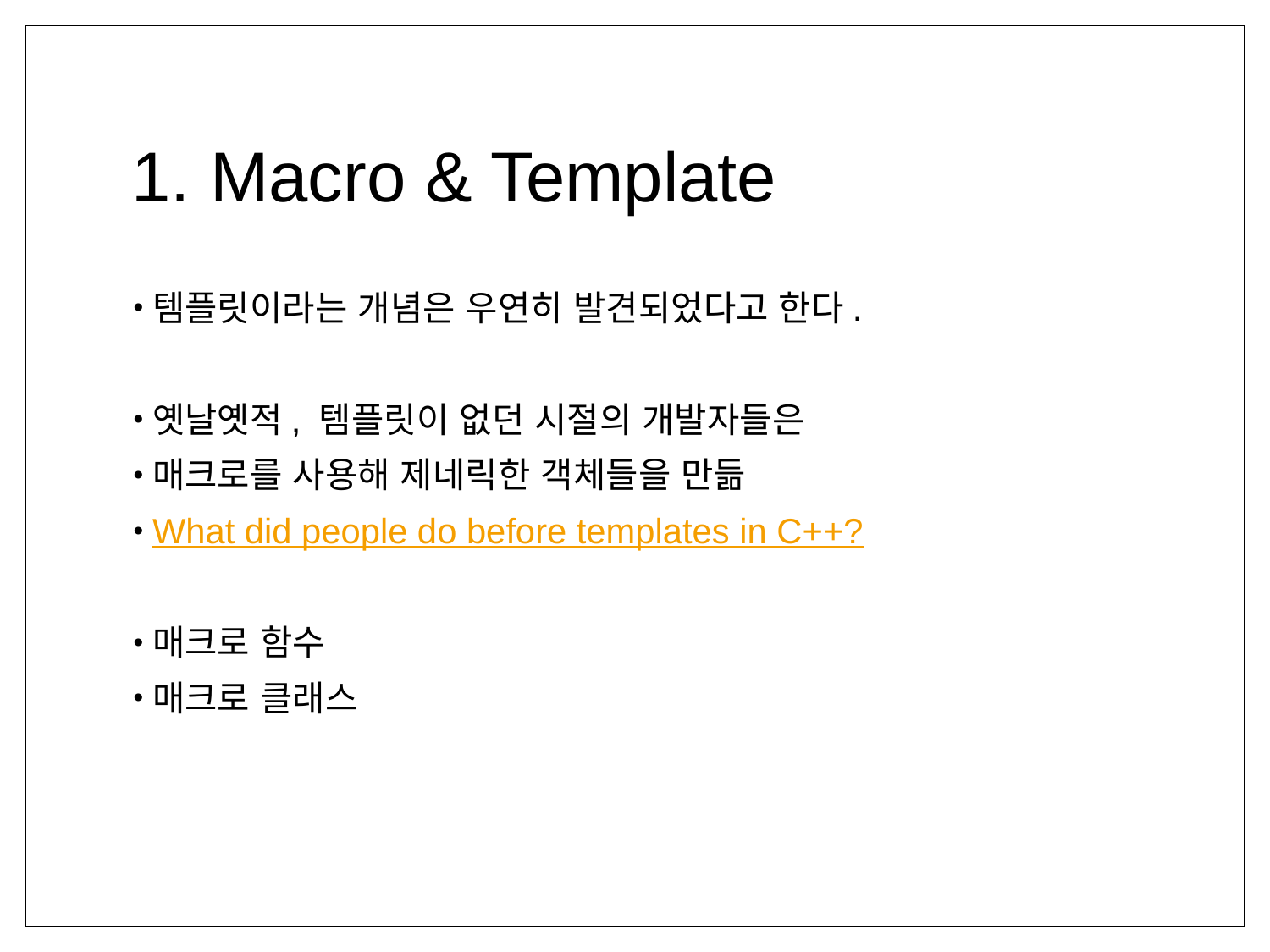

# 1. Macro & Template
템플릿이라는 개념은 우연히 발견되었다고 한다.

옛날옛적, 템플릿이 없던 시절의 개발자들은
매크로를 사용해 제네릭한 객체들을 만듦
What did people do before templates in C++?

매크로 함수
매크로 클래스